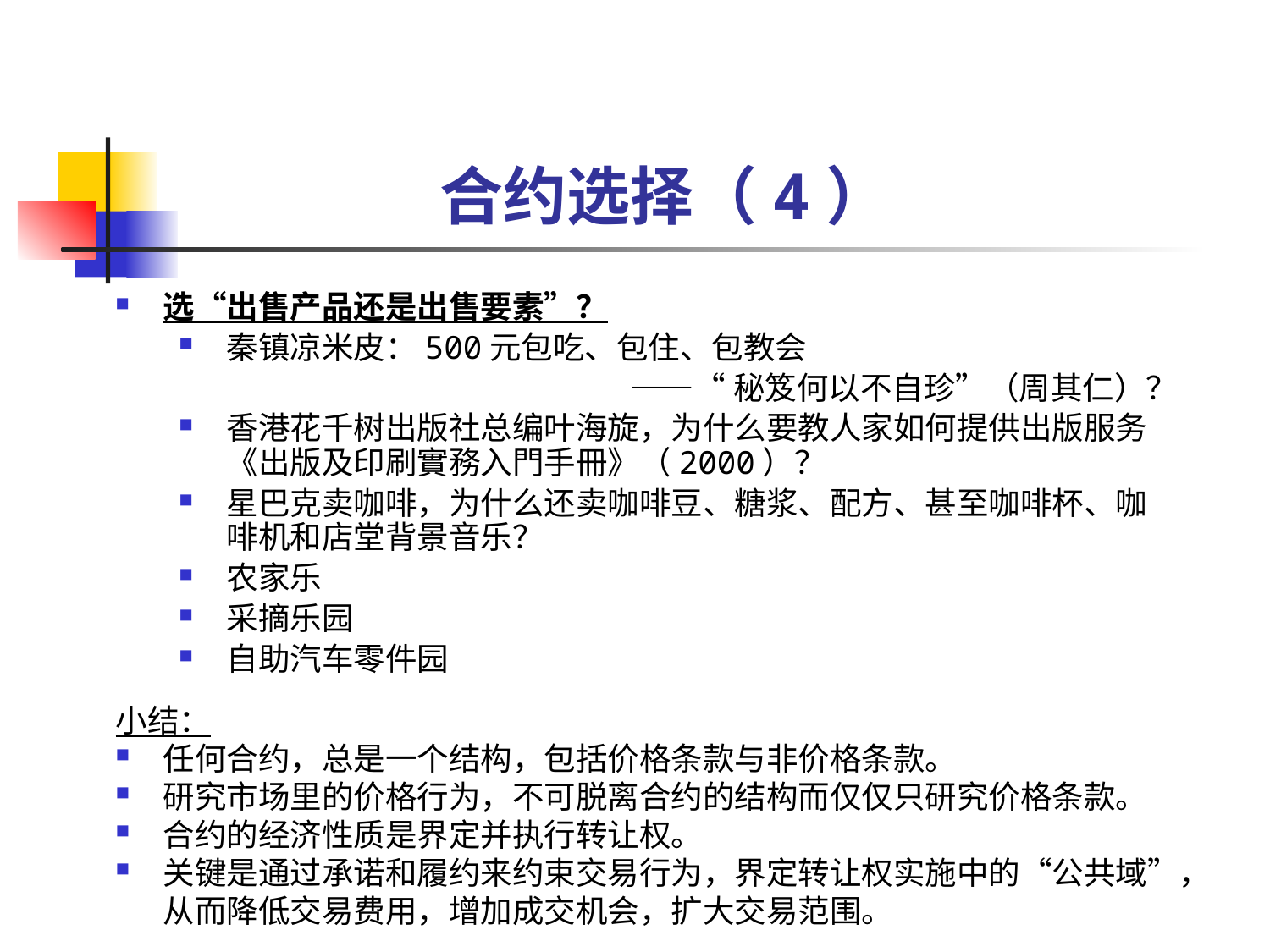

合约选择（4）
选“出售产品还是出售要素”？
秦镇凉米皮：500元包吃、包住、包教会
——“秘笈何以不自珍”（周其仁）？
香港花千树出版社总编叶海旋，为什么要教人家如何提供出版服务《出版及印刷實務入門手冊》（2000）？
星巴克卖咖啡，为什么还卖咖啡豆、糖浆、配方、甚至咖啡杯、咖啡机和店堂背景音乐？
农家乐
采摘乐园
自助汽车零件园
小结：
任何合约，总是一个结构，包括价格条款与非价格条款。
研究市场里的价格行为，不可脱离合约的结构而仅仅只研究价格条款。
合约的经济性质是界定并执行转让权。
关键是通过承诺和履约来约束交易行为，界定转让权实施中的“公共域”，从而降低交易费用，增加成交机会，扩大交易范围。